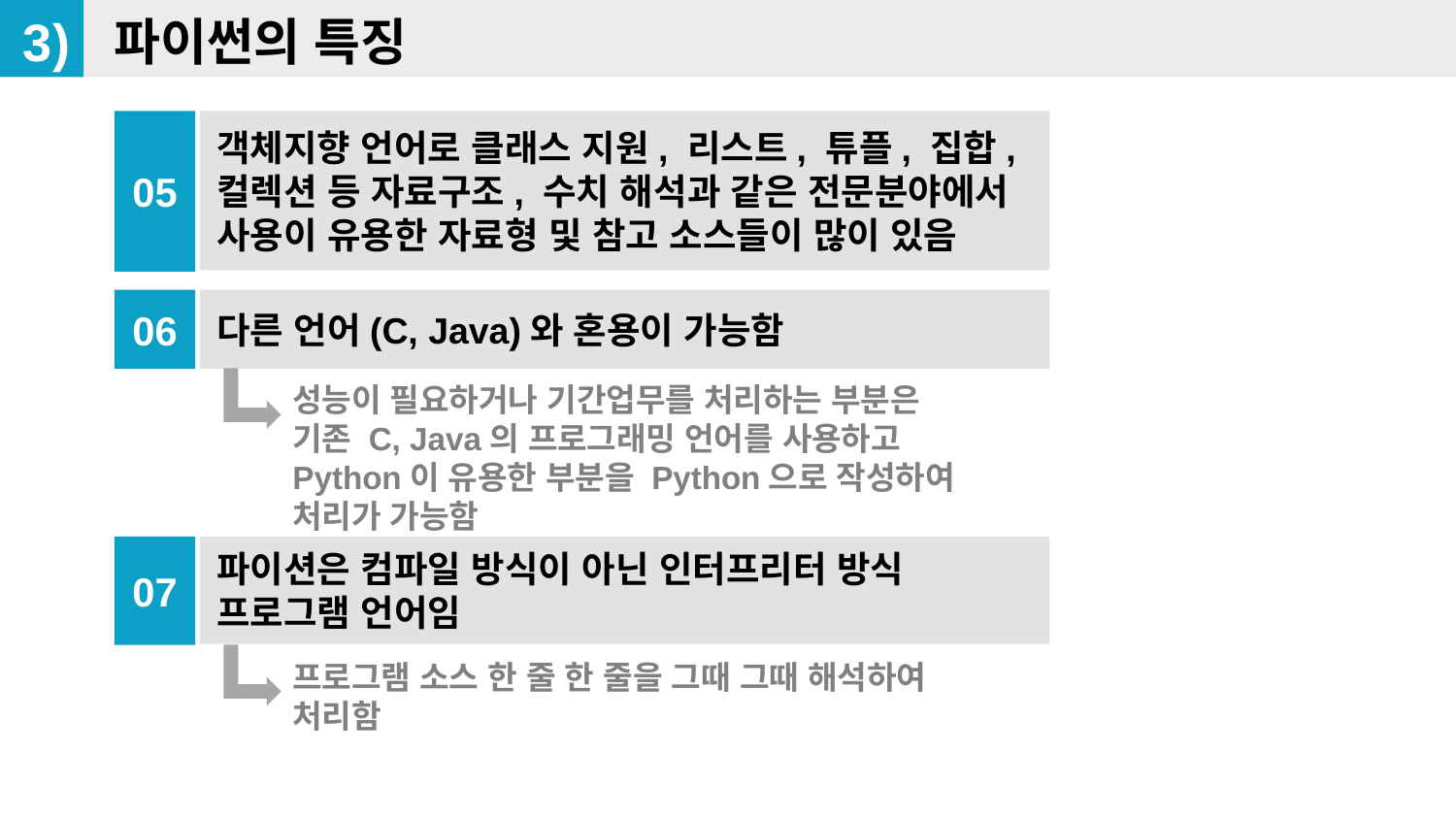

3)
파이썬의 특징
05
객체지향 언어로 클래스 지원, 리스트, 튜플, 집합,
컬렉션 등 자료구조, 수치 해석과 같은 전문분야에서 사용이 유용한 자료형 및 참고 소스들이 많이 있음
다른 언어(C, Java)와 혼용이 가능함
06

성능이 필요하거나 기간업무를 처리하는 부분은
기존 C, Java의 프로그래밍 언어를 사용하고 Python이 유용한 부분을 Python으로 작성하여 처리가 가능함
파이션은 컴파일 방식이 아닌 인터프리터 방식 프로그램 언어임
07

프로그램 소스 한 줄 한 줄을 그때 그때 해석하여 처리함